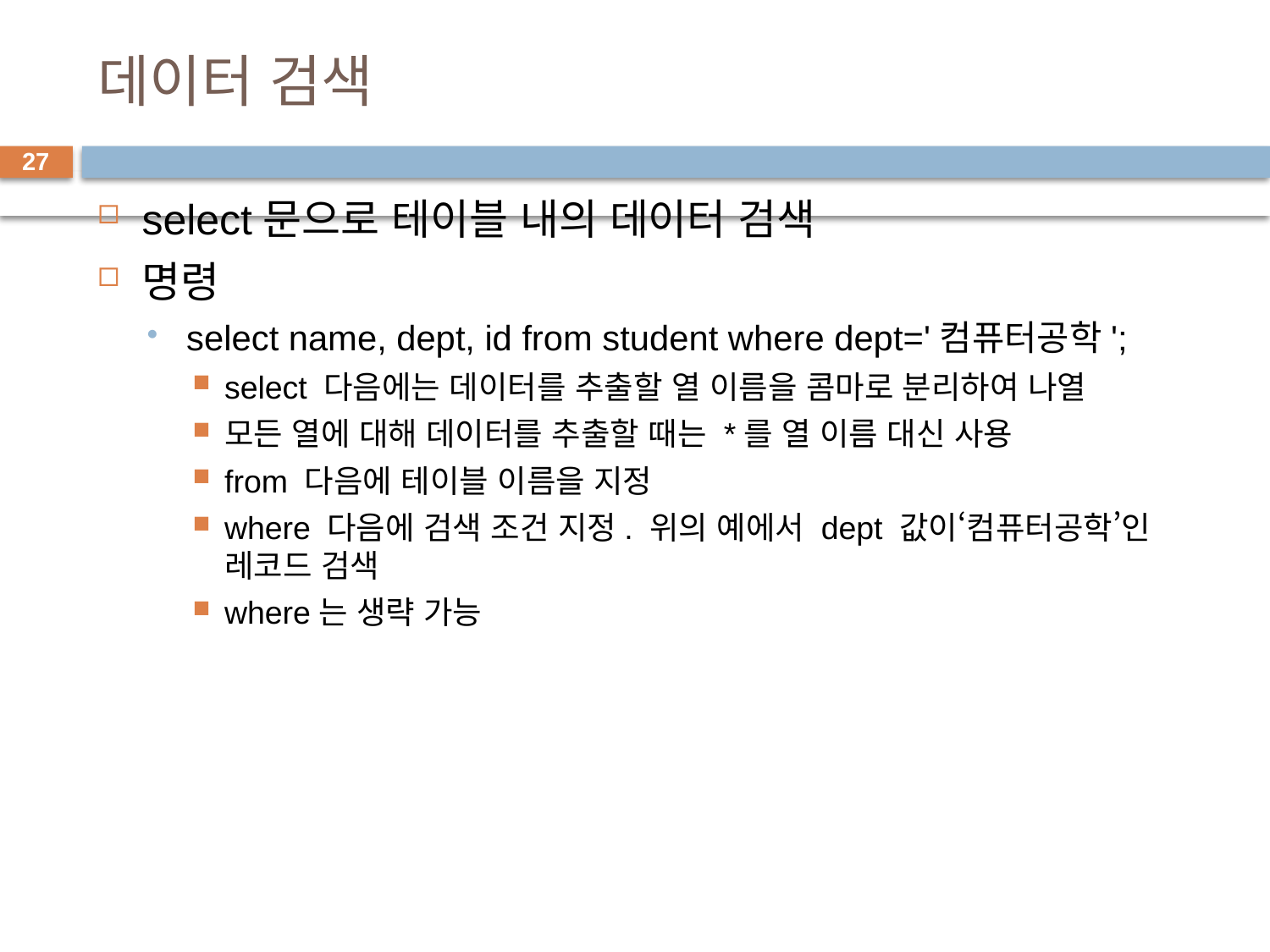

# 데이터 검색
27
select문으로 테이블 내의 데이터 검색
명령
select name, dept, id from student where dept='컴퓨터공학';
select 다음에는 데이터를 추출할 열 이름을 콤마로 분리하여 나열
모든 열에 대해 데이터를 추출할 때는 *를 열 이름 대신 사용
from 다음에 테이블 이름을 지정
where 다음에 검색 조건 지정. 위의 예에서 dept 값이‘컴퓨터공학’인 레코드 검색
where는 생략 가능